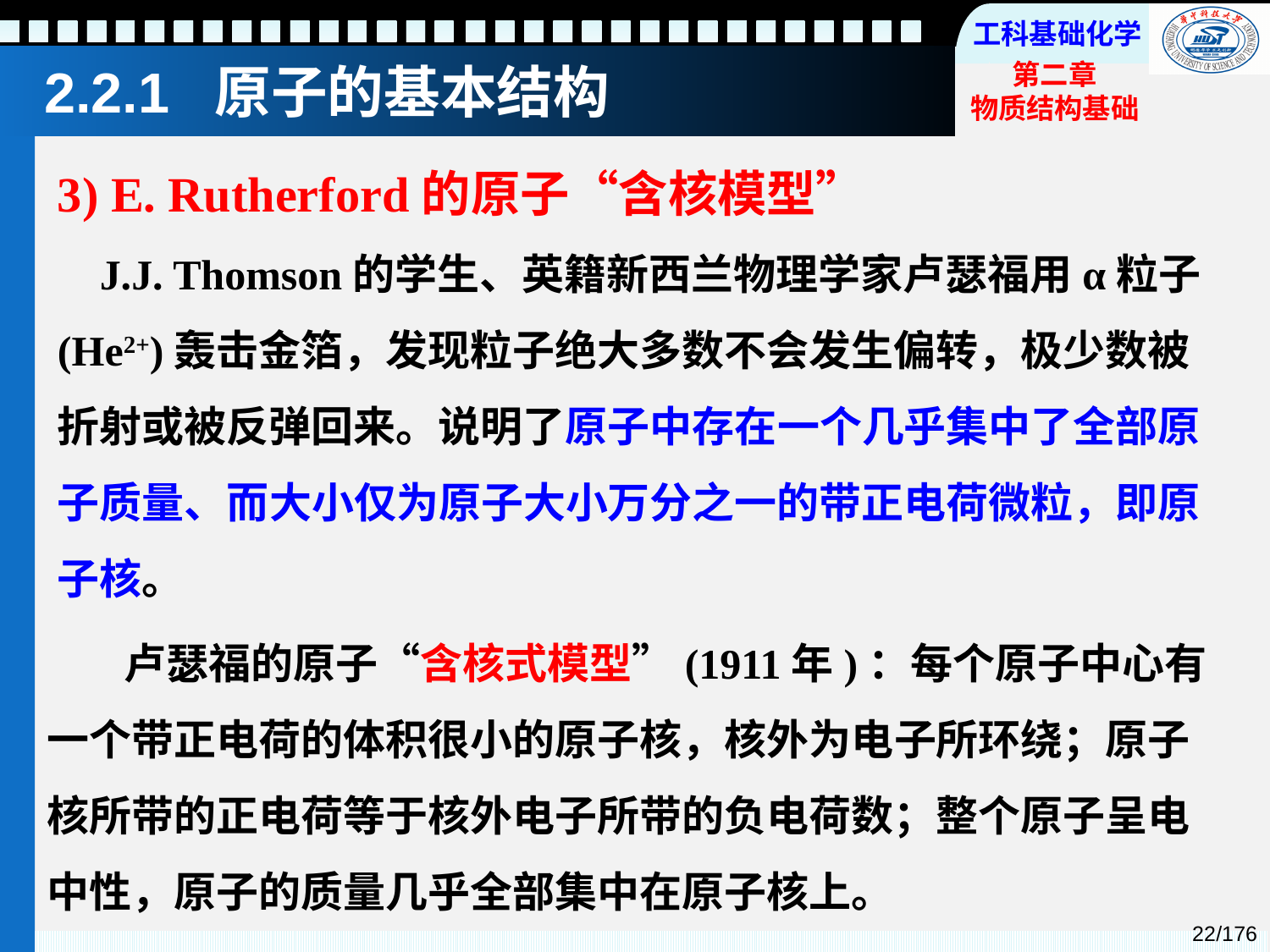

# 2.2.1  原子的基本结构
3) E. Rutherford的原子“含核模型”
    J.J. Thomson的学生、英籍新西兰物理学家卢瑟福用α粒子(He2+)轰击金箔，发现粒子绝大多数不会发生偏转，极少数被折射或被反弹回来。说明了原子中存在一个几乎集中了全部原子质量、而大小仅为原子大小万分之一的带正电荷微粒，即原子核。
       卢瑟福的原子“含核式模型”(1911年)：每个原子中心有一个带正电荷的体积很小的原子核，核外为电子所环绕；原子核所带的正电荷等于核外电子所带的负电荷数；整个原子呈电中性，原子的质量几乎全部集中在原子核上。